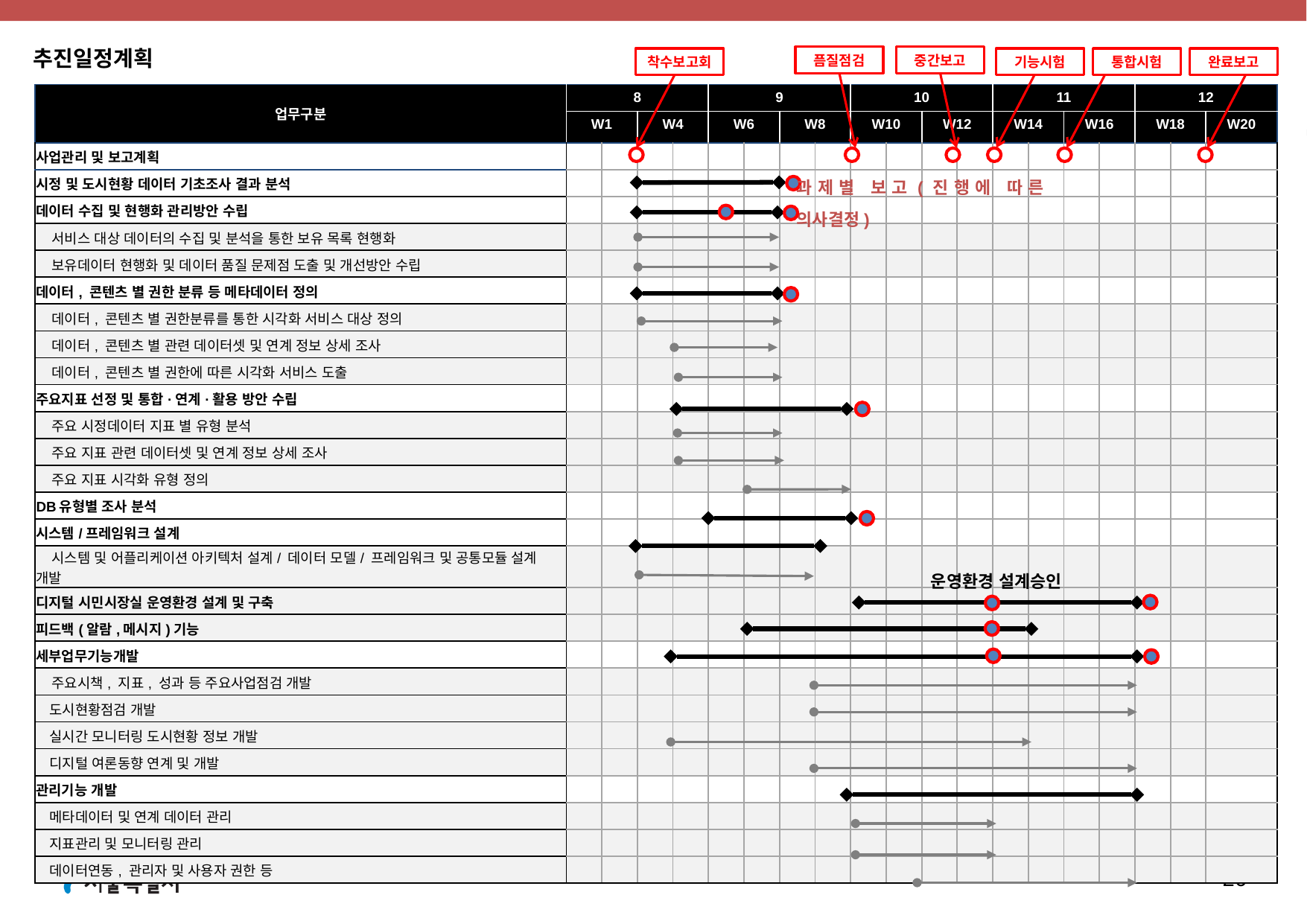

추진일정계획

픔질점검
중간보고
착수보고회
기능시험
통합시험
완료보고

| 업무구분 | 8 |  |  |  | 9 |  |  |  | 10 |  |  |  | 11 |  |  |  | 12 |  |  |
| --- | --- | --- | --- | --- | --- | --- | --- | --- | --- | --- | --- | --- | --- | --- | --- | --- | --- | --- | --- |
|  | W1 |  | W4 |  | W6 |  | W8 |  | W10 |  | W12 |  | W14 |  | W16 |  | W18 |  | W20 |
| 사업관리 및 보고계획 |  |  |  |  |  |  |  |  |  |  |  |  |  |  |  |  |  |  |  |
| 시정 및 도시현황 데이터 기초조사 결과 분석 |  |  |  |  |  |  |  |  |  |  |  |  |  |  |  |  |  |  |  |
| 데이터 수집 및 현행화 관리방안 수립 |  |  |  |  |  |  |  |  |  |  |  |  |  |  |  |  |  |  |  |
| 서비스 대상 데이터의 수집 및 분석을 통한 보유 목록 현행화 |  |  |  |  |  |  |  |  |  |  |  |  |  |  |  |  |  |  |  |
| 보유데이터 현행화 및 데이터 품질 문제점 도출 및 개선방안 수립 |  |  |  |  |  |  |  |  |  |  |  |  |  |  |  |  |  |  |  |
| 데이터, 콘텐츠 별 권한 분류 등 메타데이터 정의 |  |  |  |  |  |  |  |  |  |  |  |  |  |  |  |  |  |  |  |
| 데이터, 콘텐츠 별 권한분류를 통한 시각화 서비스 대상 정의 |  |  |  |  |  |  |  |  |  |  |  |  |  |  |  |  |  |  |  |
| 데이터, 콘텐츠 별 관련 데이터셋 및 연계 정보 상세 조사 |  |  |  |  |  |  |  |  |  |  |  |  |  |  |  |  |  |  |  |
| 데이터, 콘텐츠 별 권한에 따른 시각화 서비스 도출 |  |  |  |  |  |  |  |  |  |  |  |  |  |  |  |  |  |  |  |
| 주요지표 선정 및 통합·연계·활용 방안 수립 |  |  |  |  |  |  |  |  |  |  |  |  |  |  |  |  |  |  |  |
| 주요 시정데이터 지표 별 유형 분석 |  |  |  |  |  |  |  |  |  |  |  |  |  |  |  |  |  |  |  |
| 주요 지표 관련 데이터셋 및 연계 정보 상세 조사 |  |  |  |  |  |  |  |  |  |  |  |  |  |  |  |  |  |  |  |
| 주요 지표 시각화 유형 정의 |  |  |  |  |  |  |  |  |  |  |  |  |  |  |  |  |  |  |  |
| DB유형별 조사 분석 |  |  |  |  |  |  |  |  |  |  |  |  |  |  |  |  |  |  |  |
| 시스템/프레임워크 설계 |  |  |  |  |  |  |  |  |  |  |  |  |  |  |  |  |  |  |  |
| 시스템 및 어플리케이션 아키텍처 설계/ 데이터 모델/ 프레임워크 및 공통모듈 설계 개발 |  |  |  |  |  |  |  |  |  |  |  |  |  |  |  |  |  |  |  |
| 디지털 시민시장실 운영환경 설계 및 구축 |  |  |  |  |  |  |  |  |  |  |  |  |  |  |  |  |  |  |  |
| 피드백(알람,메시지)기능 |  |  |  |  |  |  |  |  |  |  |  |  |  |  |  |  |  |  |  |
| 세부업무기능개발 |  |  |  |  |  |  |  |  |  |  |  |  |  |  |  |  |  |  |  |
| 주요시책, 지표, 성과 등 주요사업점검 개발 |  |  |  |  |  |  |  |  |  |  |  |  |  |  |  |  |  |  |  |
| 도시현황점검 개발 |  |  |  |  |  |  |  |  |  |  |  |  |  |  |  |  |  |  |  |
| 실시간 모니터링 도시현황 정보 개발 |  |  |  |  |  |  |  |  |  |  |  |  |  |  |  |  |  |  |  |
| 디지털 여론동향 연계 및 개발 |  |  |  |  |  |  |  |  |  |  |  |  |  |  |  |  |  |  |  |
| 관리기능 개발 |  |  |  |  |  |  |  |  |  |  |  |  |  |  |  |  |  |  |  |
| 메타데이터 및 연계 데이터 관리 |  |  |  |  |  |  |  |  |  |  |  |  |  |  |  |  |  |  |  |
| 지표관리 및 모니터링 관리 |  |  |  |  |  |  |  |  |  |  |  |  |  |  |  |  |  |  |  |
| 데이터연동, 관리자 및 사용자 권한 등 |  |  |  |  |  |  |  |  |  |  |  |  |  |  |  |  |  |  |  |

과제별 보고(진행에 따른 의사결정)

운영환경 설계승인